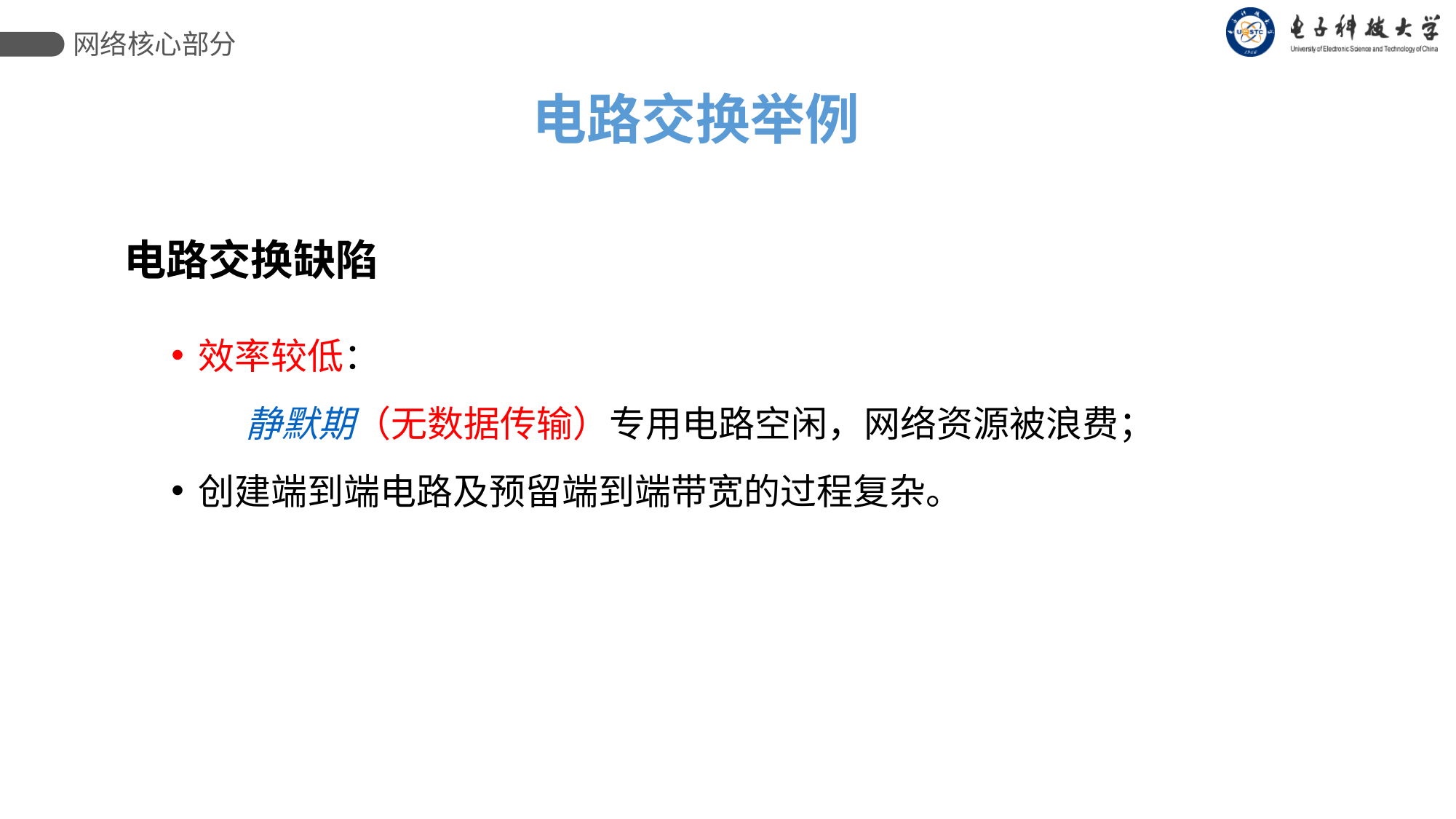

网络核心部分

电路交换举例
电路交换缺陷
效率较低：
        静默期（无数据传输）专用电路空闲，网络资源被浪费；
创建端到端电路及预留端到端带宽的过程复杂。